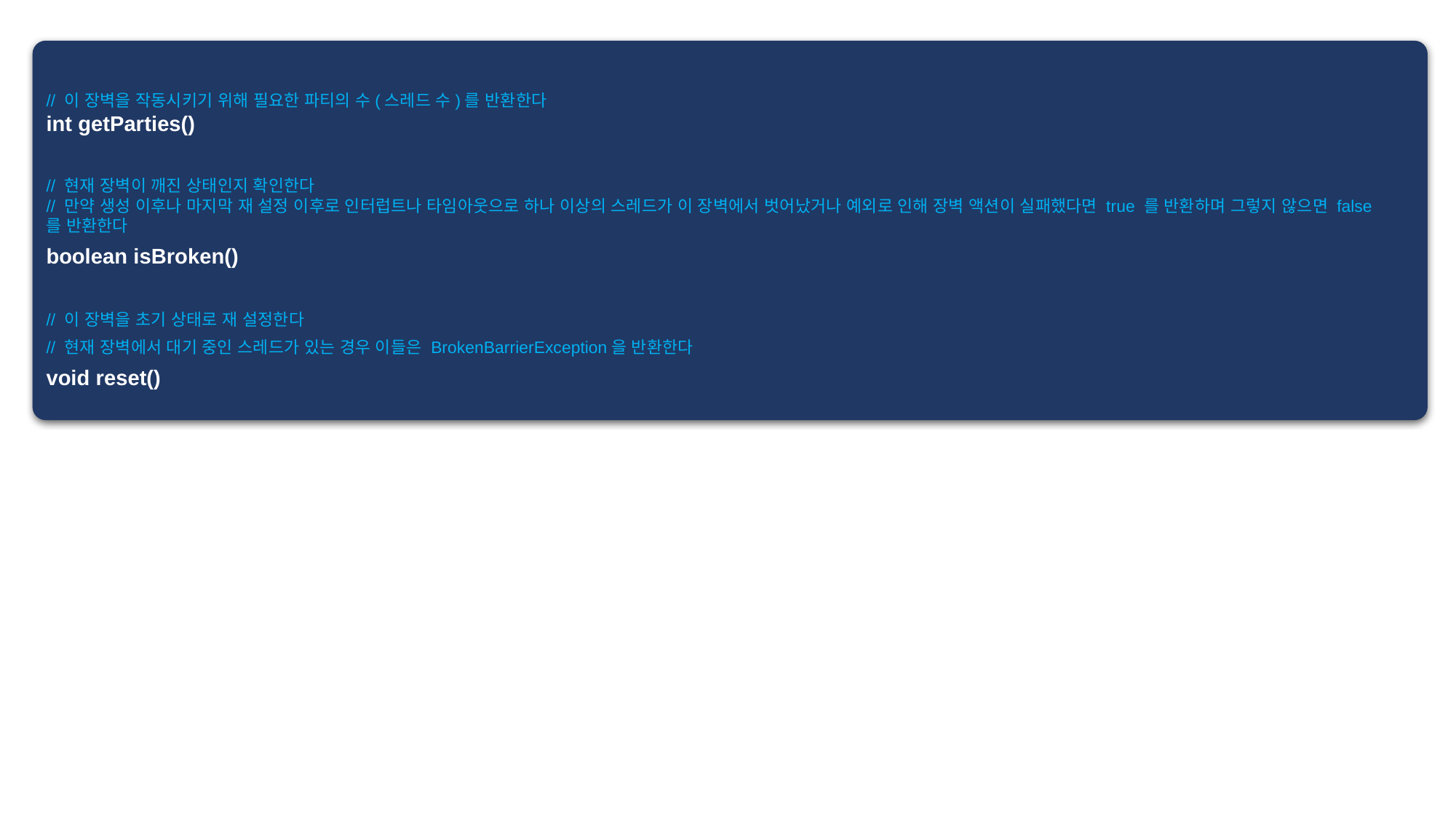

// 이 장벽을 작동시키기 위해 필요한 파티의 수(스레드 수)를 반환한다
int getParties()

// 현재 장벽이 깨진 상태인지 확인한다
// 만약 생성 이후나 마지막 재 설정 이후로 인터럽트나 타임아웃으로 하나 이상의 스레드가 이 장벽에서 벗어났거나 예외로 인해 장벽 액션이 실패했다면 true 를 반환하며 그렇지 않으면 false를 반환한다
boolean isBroken()

// 이 장벽을 초기 상태로 재 설정한다
// 현재 장벽에서 대기 중인 스레드가 있는 경우 이들은 BrokenBarrierException을 반환한다
void reset()